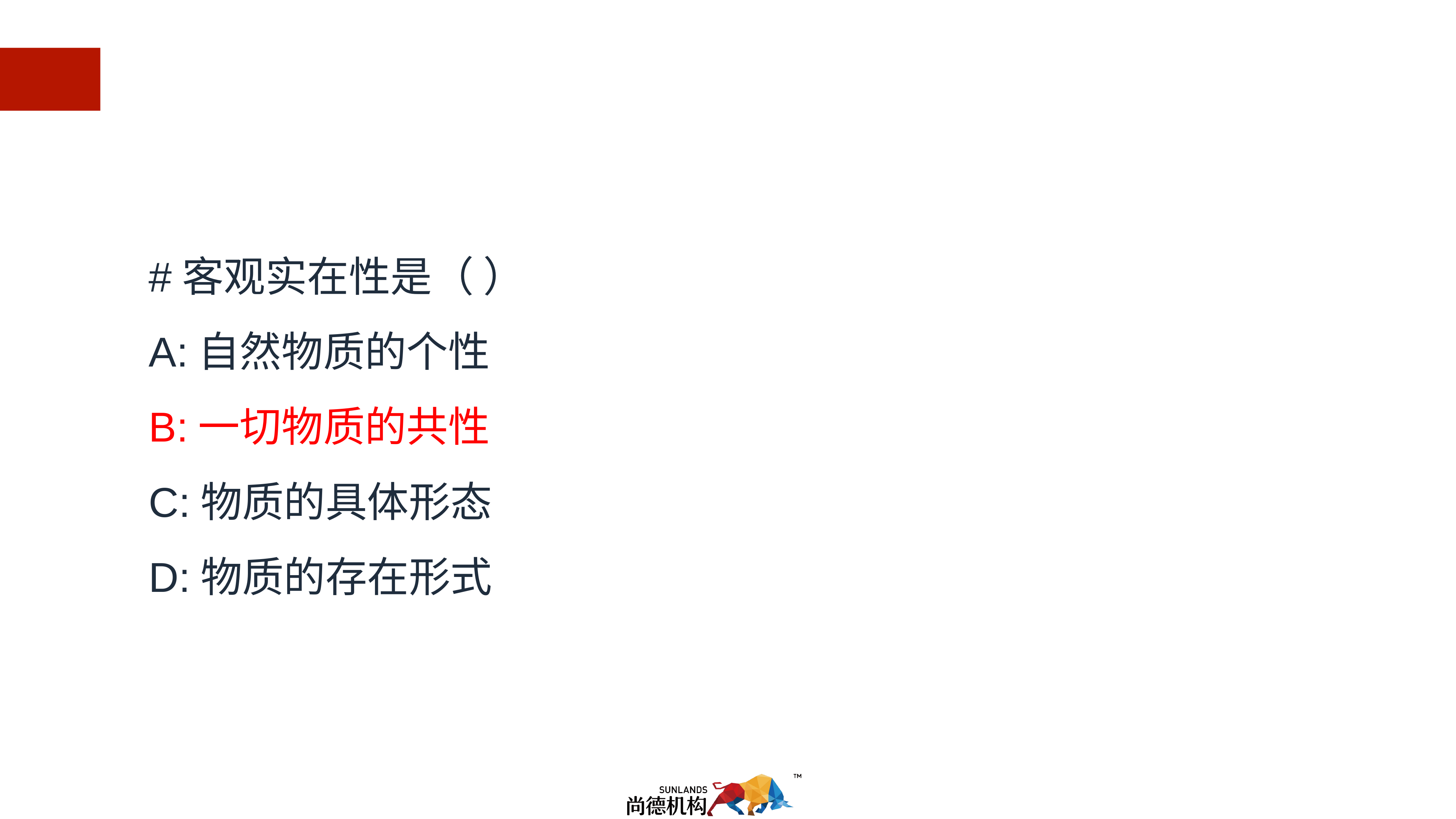

#客观实在性是（ ）
A:自然物质的个性
B:一切物质的共性
C:物质的具体形态
D:物质的存在形式